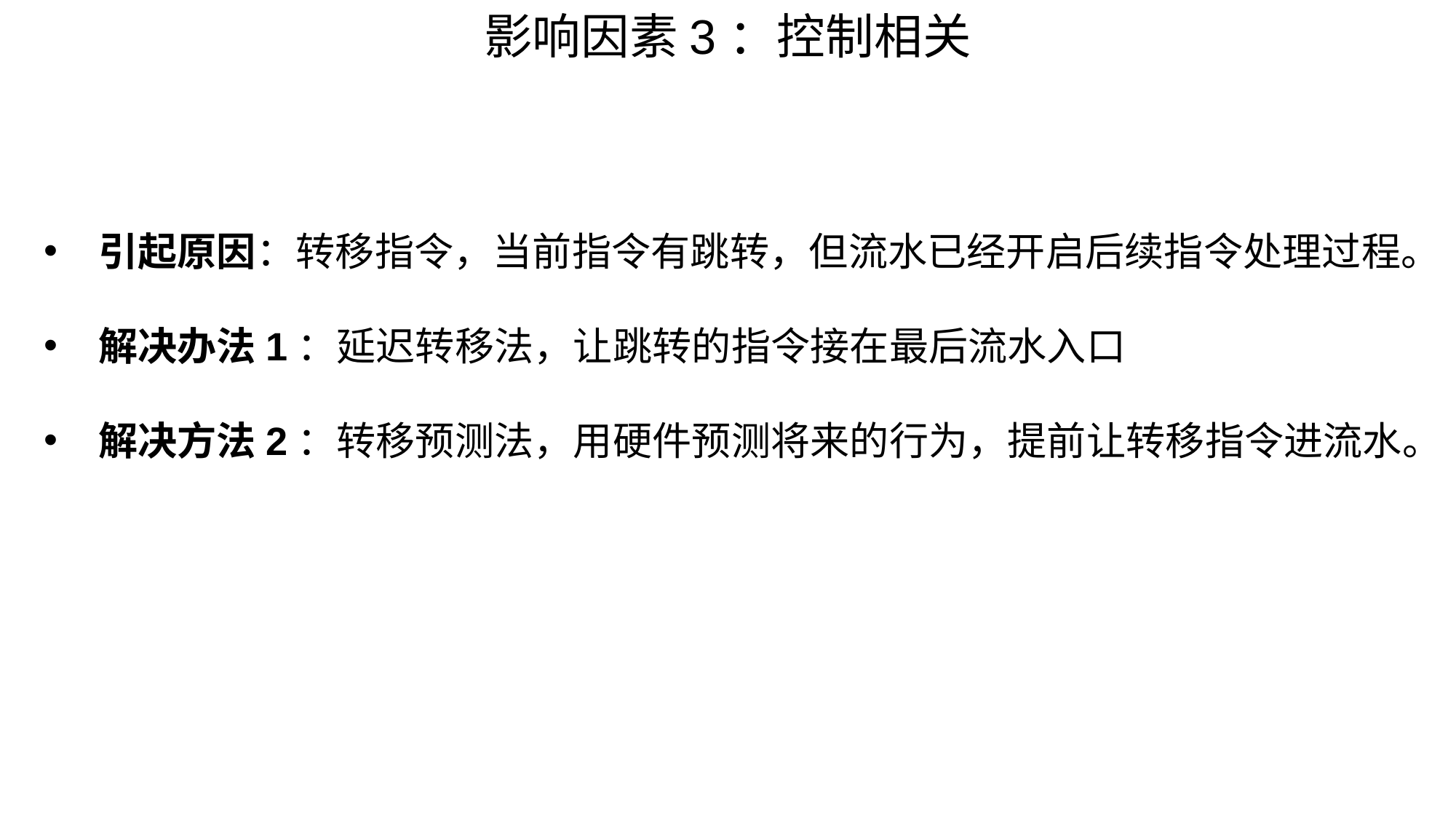

影响因素3：控制相关
引起原因：转移指令，当前指令有跳转，但流水已经开启后续指令处理过程。
解决办法1：延迟转移法，让跳转的指令接在最后流水入口
解决方法2：转移预测法，用硬件预测将来的行为，提前让转移指令进流水。